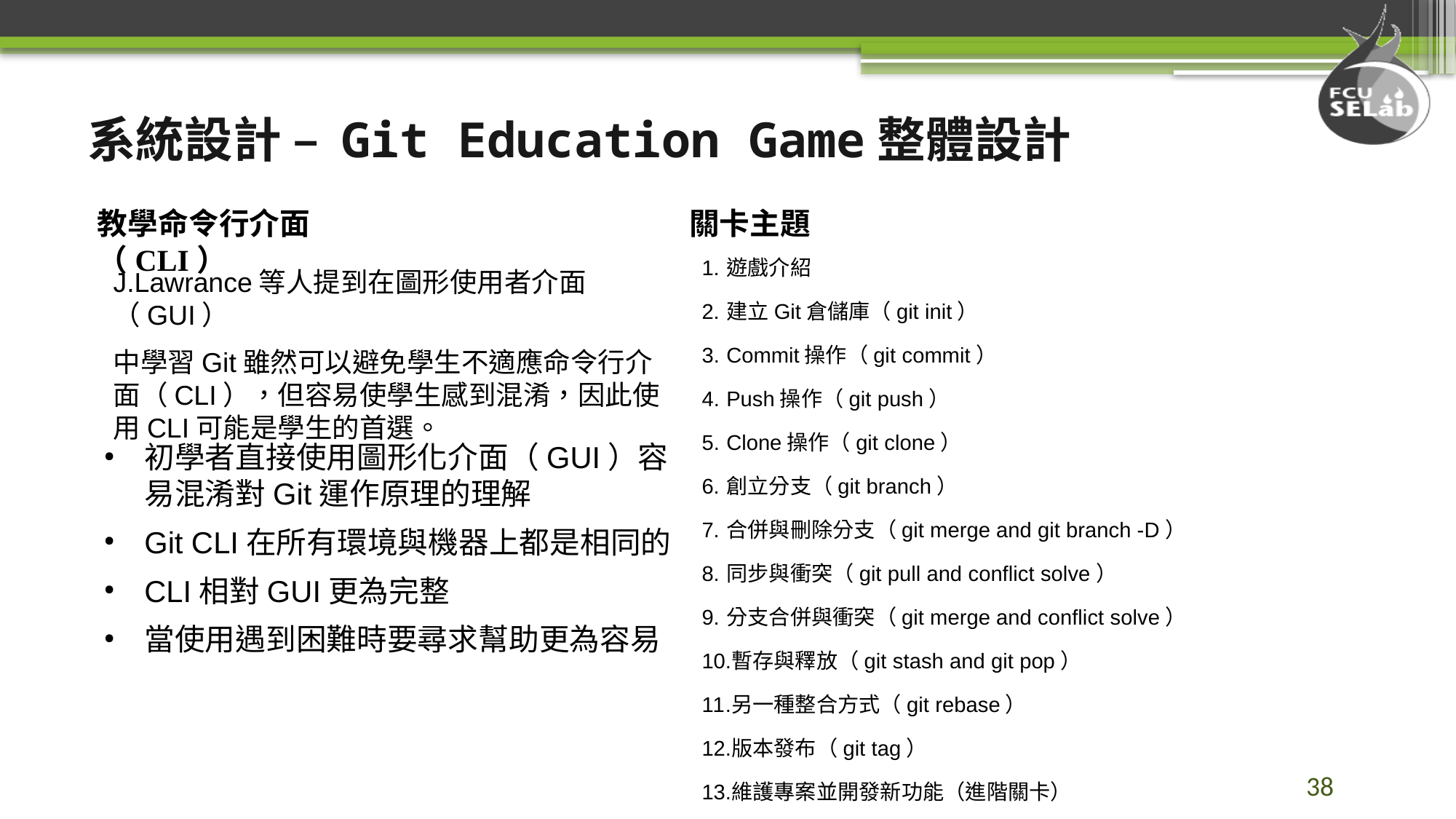

系統設計 – Git Education Game整體設計
教學命令行介面（CLI）
關卡主題
遊戲介紹
建立Git倉儲庫（git init）
Commit操作（git commit）
Push操作（git push）
Clone操作（git clone）
創立分支（git branch）
合併與刪除分支（git merge and git branch -D）
同步與衝突（git pull and conflict solve）
分支合併與衝突（git merge and conflict solve）
暫存與釋放（git stash and git pop）
另一種整合方式（git rebase）
版本發布（git tag）
維護專案並開發新功能（進階關卡）
J.Lawrance等人提到在圖形使用者介面（GUI）
中學習Git雖然可以避免學生不適應命令行介面（CLI），但容易使學生感到混淆，因此使用CLI可能是學生的首選。
初學者直接使用圖形化介面（GUI）容易混淆對Git運作原理的理解
Git CLI在所有環境與機器上都是相同的
CLI相對GUI更為完整
當使用遇到困難時要尋求幫助更為容易

38